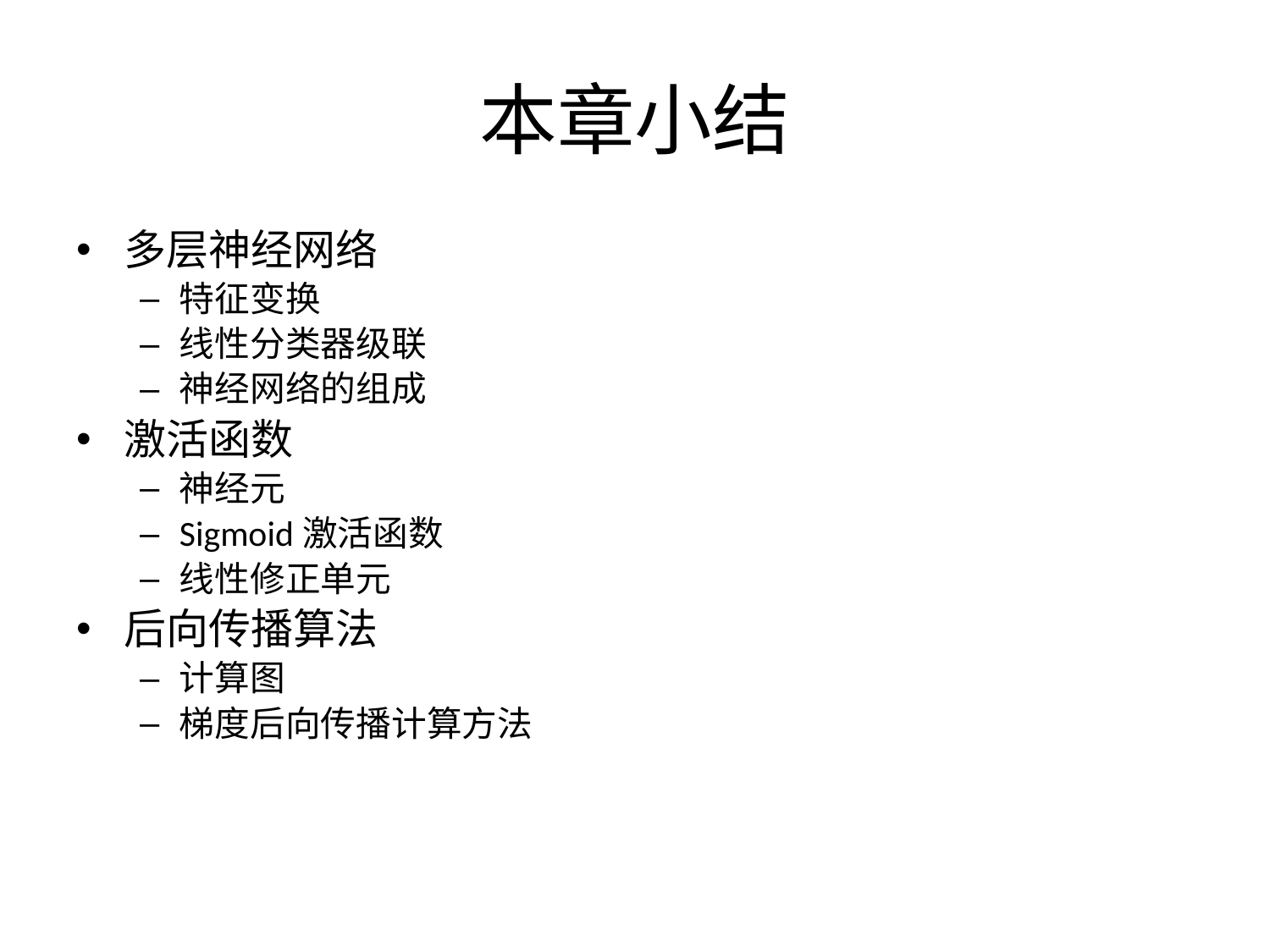

# 本章小结
多层神经网络
特征变换
线性分类器级联
神经网络的组成
激活函数
神经元
Sigmoid激活函数
线性修正单元
后向传播算法
计算图
梯度后向传播计算方法